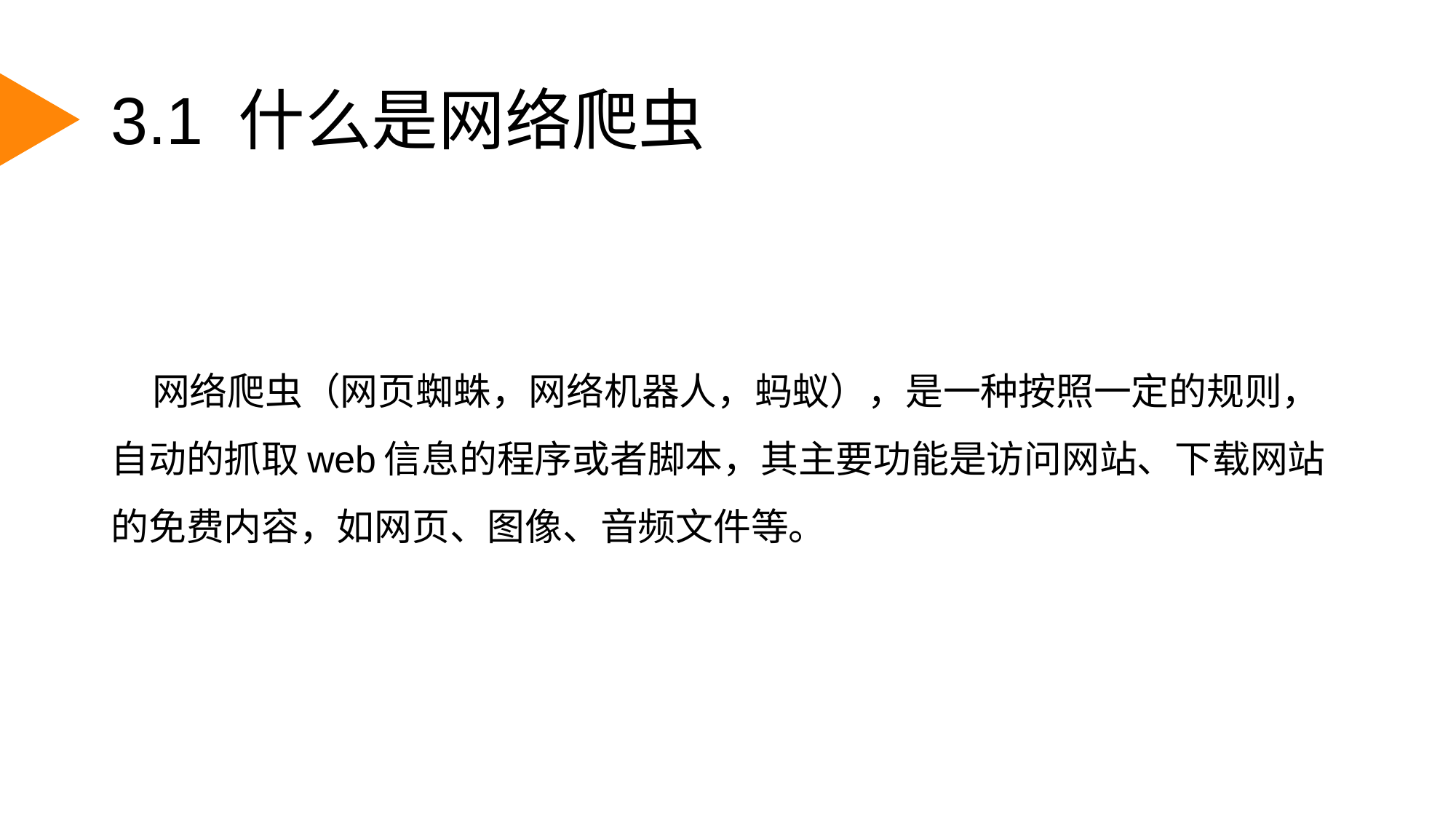

# 3.1 什么是网络爬虫

    网络爬虫（网页蜘蛛，网络机器人，蚂蚁），是一种按照一定的规则，自动的抓取web信息的程序或者脚本，其主要功能是访问网站、下载网站的免费内容，如网页、图像、音频文件等。